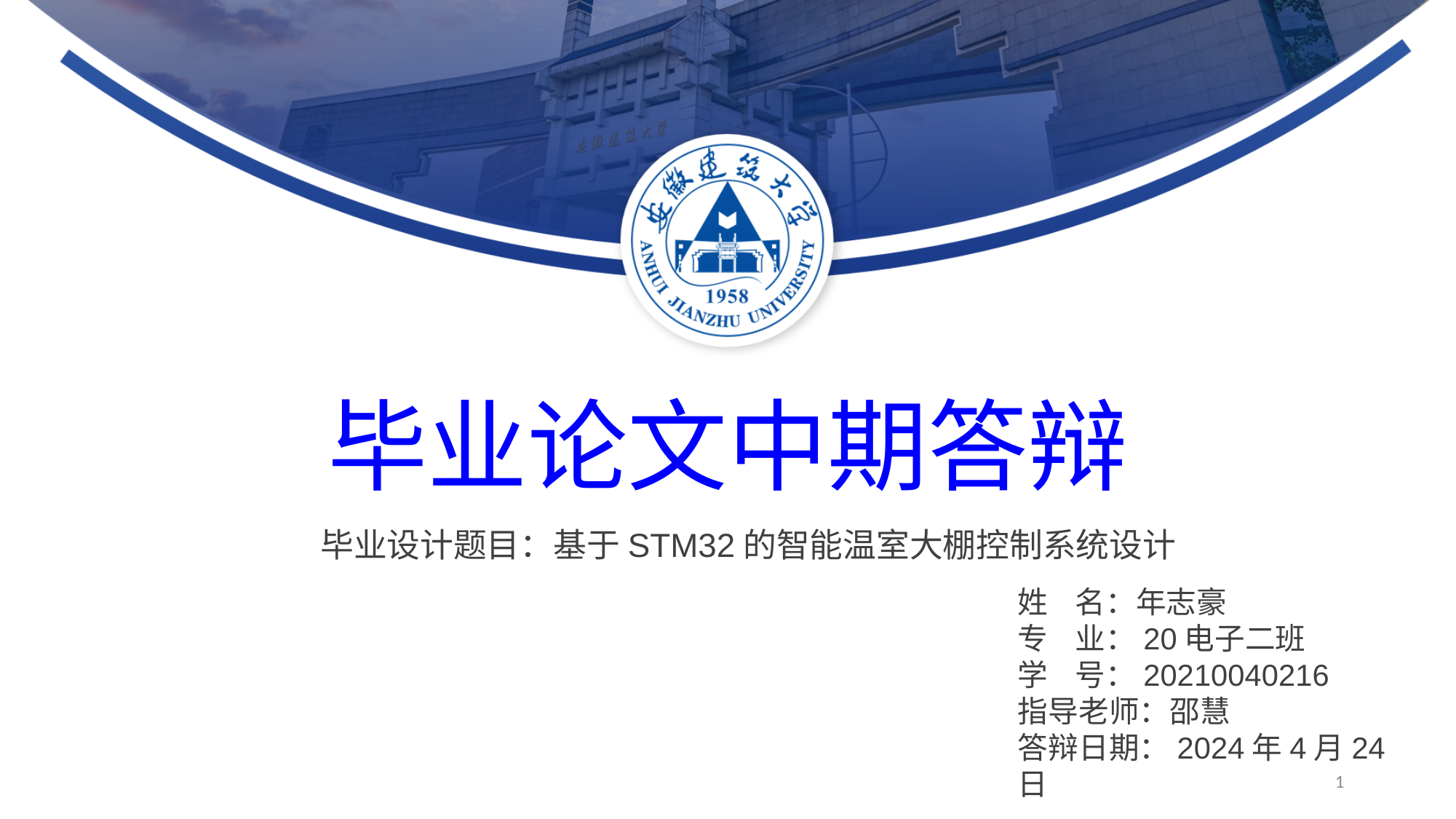

毕业论文中期答辩
毕业设计题目：基于STM32的智能温室大棚控制系统设计
姓    名：年志豪
专    业：20电子二班
学    号：20210040216
指导老师：邵慧
答辩日期：2024年4月24日
1